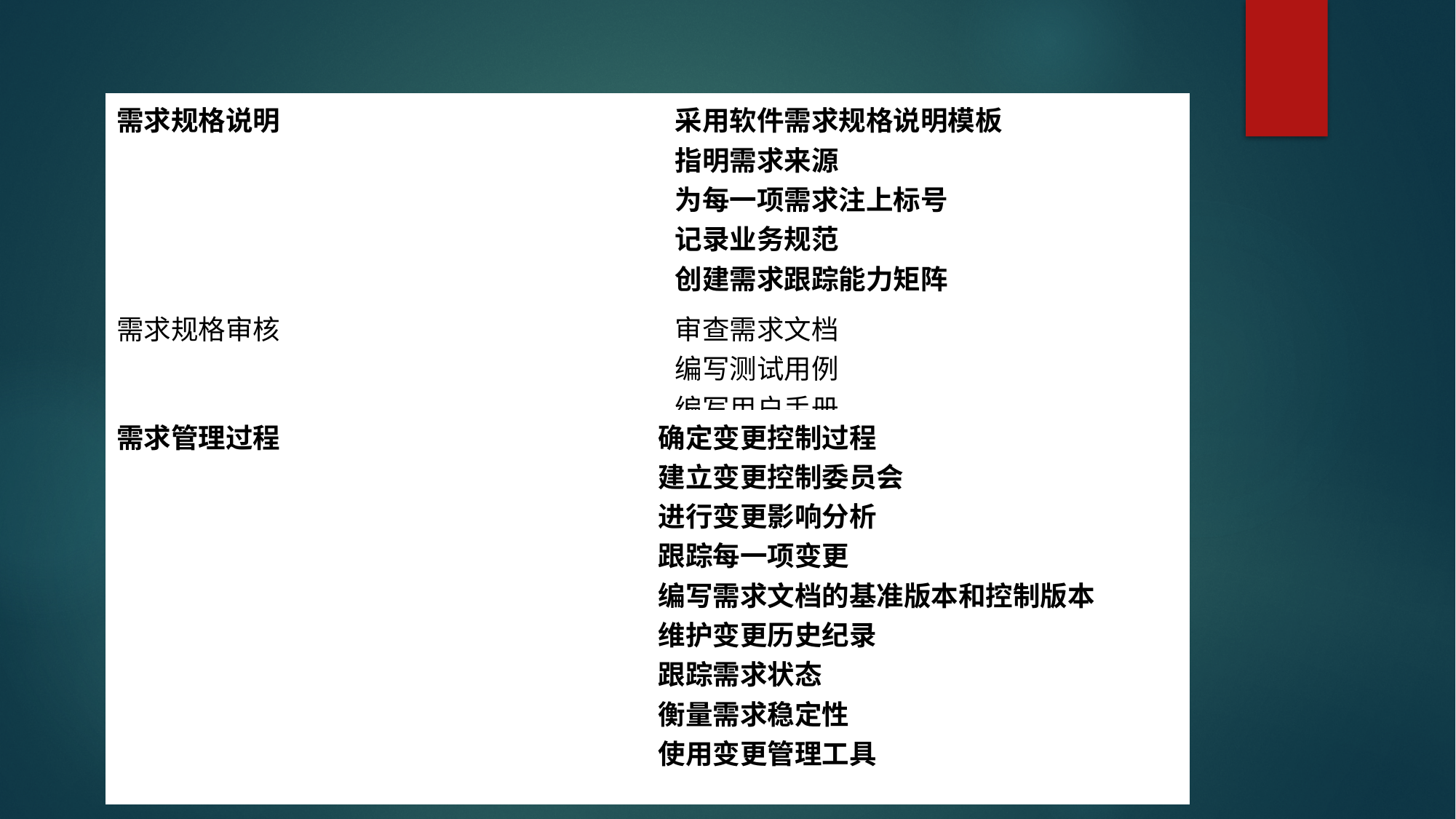

| 需求规格说明 | 采用软件需求规格说明模板 指明需求来源 为每一项需求注上标号 记录业务规范 创建需求跟踪能力矩阵 |
| --- | --- |
| 需求规格审核 | 审查需求文档 编写测试用例 编写用户手册 确定合格的标准 |
| 需求管理过程 | 确定变更控制过程 建立变更控制委员会 进行变更影响分析 跟踪每一项变更 编写需求文档的基准版本和控制版本 维护变更历史纪录 跟踪需求状态 衡量需求稳定性 使用变更管理工具 |
| --- | --- |